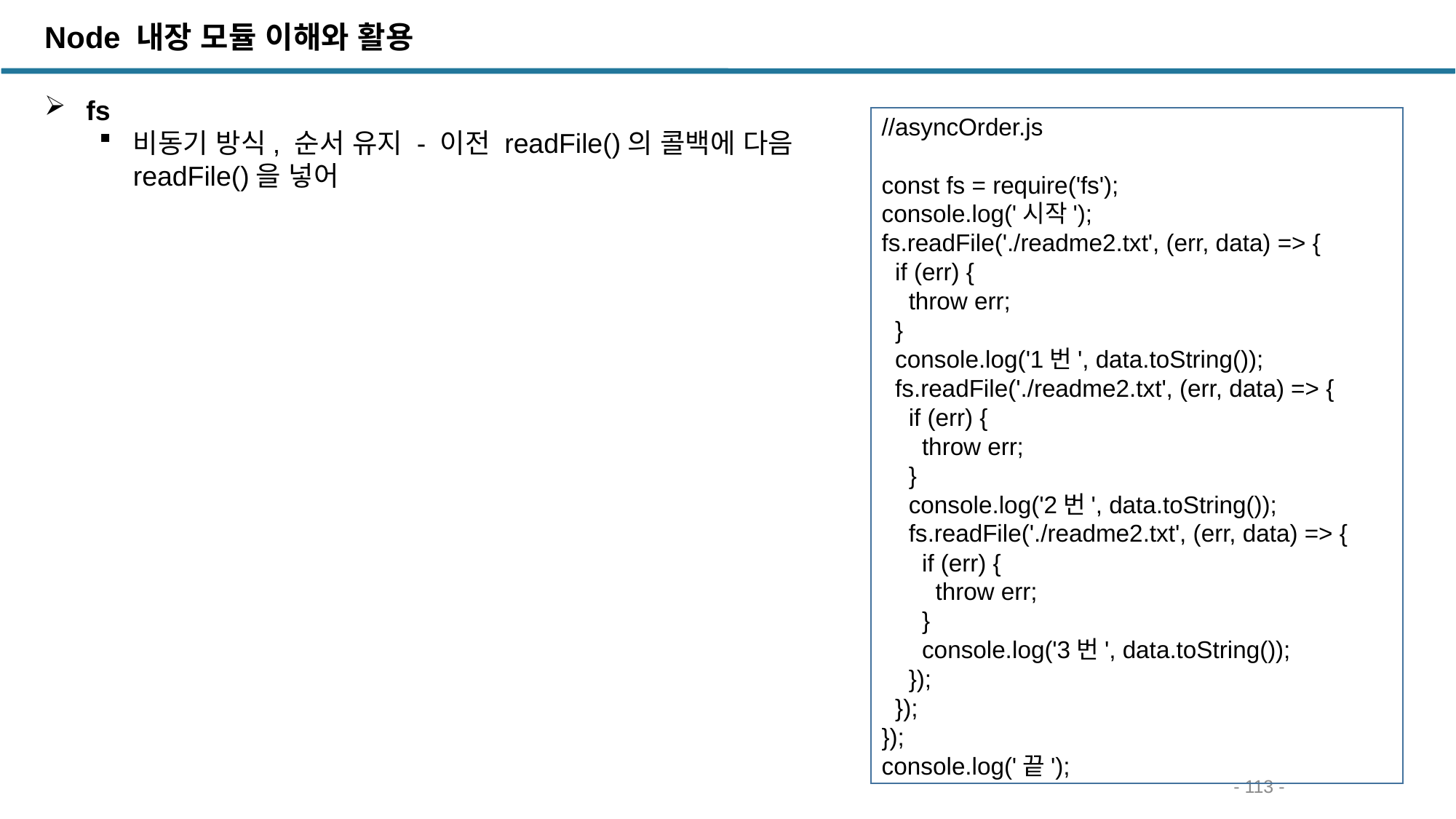

Node 내장 모듈 이해와 활용
 fs
비동기 방식, 순서 유지 - 이전 readFile()의 콜백에 다음 readFile()을 넣어

//asyncOrder.js

const fs = require('fs');
console.log('시작');
fs.readFile('./readme2.txt', (err, data) => {
  if (err) {
    throw err;
  }
  console.log('1번', data.toString());
  fs.readFile('./readme2.txt', (err, data) => {
    if (err) {
      throw err;
    }
    console.log('2번', data.toString());
    fs.readFile('./readme2.txt', (err, data) => {
      if (err) {
        throw err;
      }
      console.log('3번', data.toString());
    });
  });
});
console.log('끝');
- 113 -